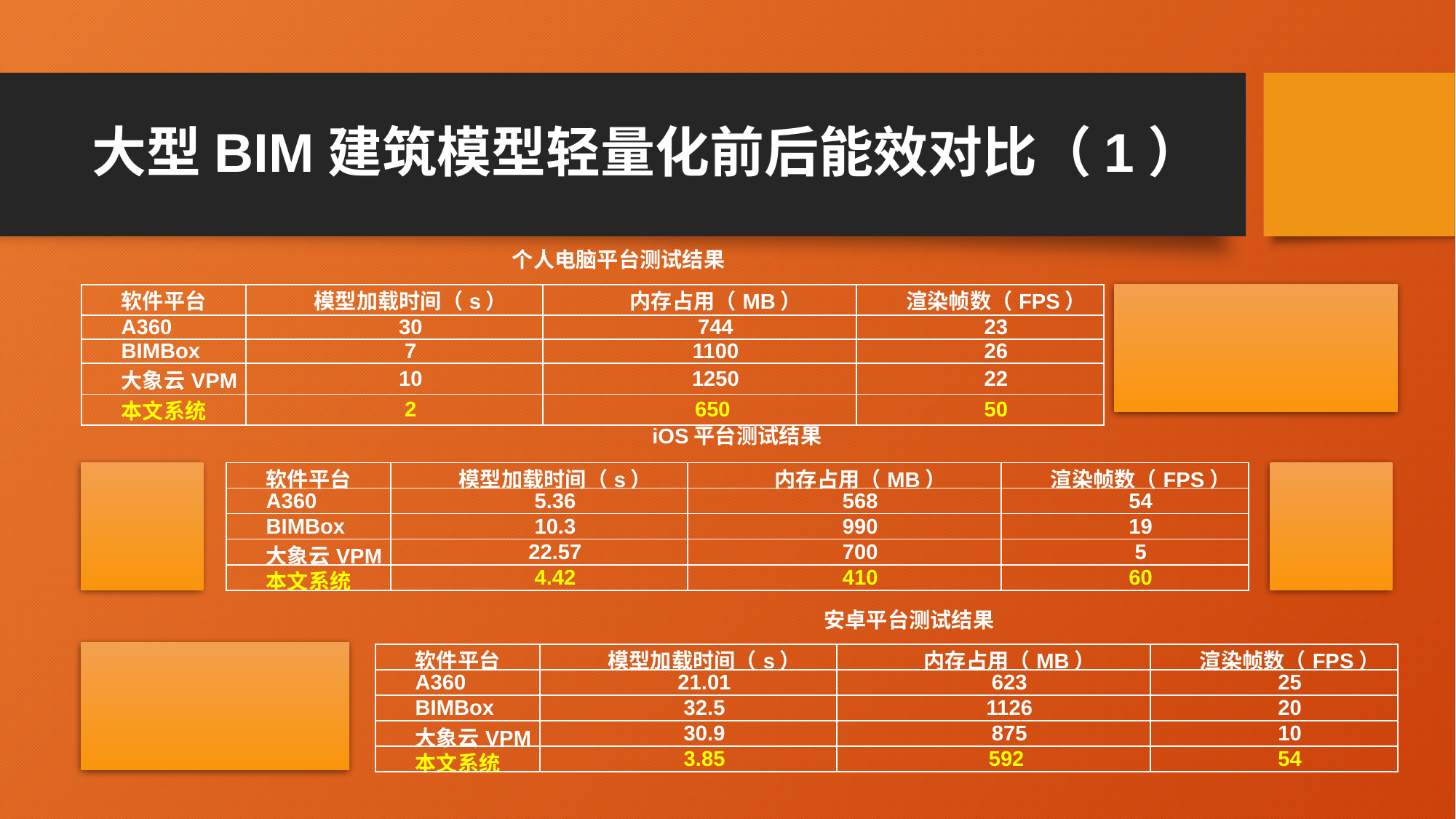

# 大型BIM建筑模型轻量化前后能效对比（1）
个人电脑平台测试结果
| 软件平台 | 模型加载时间（s） | 内存占用（MB） | 渲染帧数（FPS） |
| --- | --- | --- | --- |
| A360 | 30 | 744 | 23 |
| BIMBox | 7 | 1100 | 26 |
| 大象云VPM | 10 | 1250 | 22 |
| 本文系统 | 2 | 650 | 50 |

iOS平台测试结果

| 软件平台 | 模型加载时间（s） | 内存占用（MB） | 渲染帧数（FPS） |
| --- | --- | --- | --- |
| A360 | 5.36 | 568 | 54 |
| BIMBox | 10.3 | 990 | 19 |
| 大象云VPM | 22.57 | 700 | 5 |
| 本文系统 | 4.42 | 410 | 60 |

安卓平台测试结果

| 软件平台 | 模型加载时间（s） | 内存占用（MB） | 渲染帧数（FPS） |
| --- | --- | --- | --- |
| A360 | 21.01 | 623 | 25 |
| BIMBox | 32.5 | 1126 | 20 |
| 大象云VPM | 30.9 | 875 | 10 |
| 本文系统 | 3.85 | 592 | 54 |